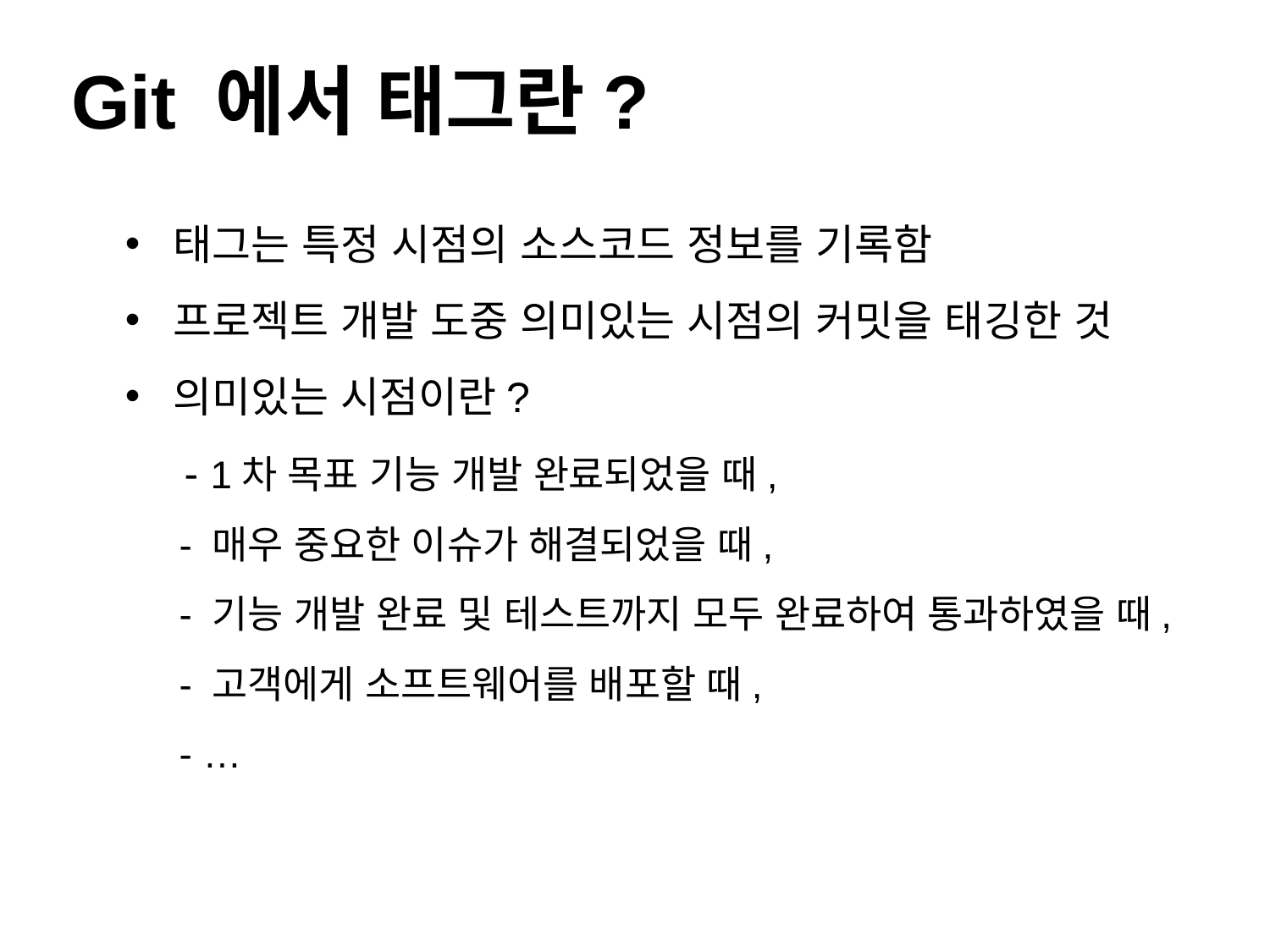

# Git 에서 태그란?
태그는 특정 시점의 소스코드 정보를 기록함
프로젝트 개발 도중 의미있는 시점의 커밋을 태깅한 것
의미있는 시점이란?
     - 1차 목표 기능 개발 완료되었을 때,
     - 매우 중요한 이슈가 해결되었을 때,
     - 기능 개발 완료 및 테스트까지 모두 완료하여 통과하였을 때,
     - 고객에게 소프트웨어를 배포할 때,
     - …